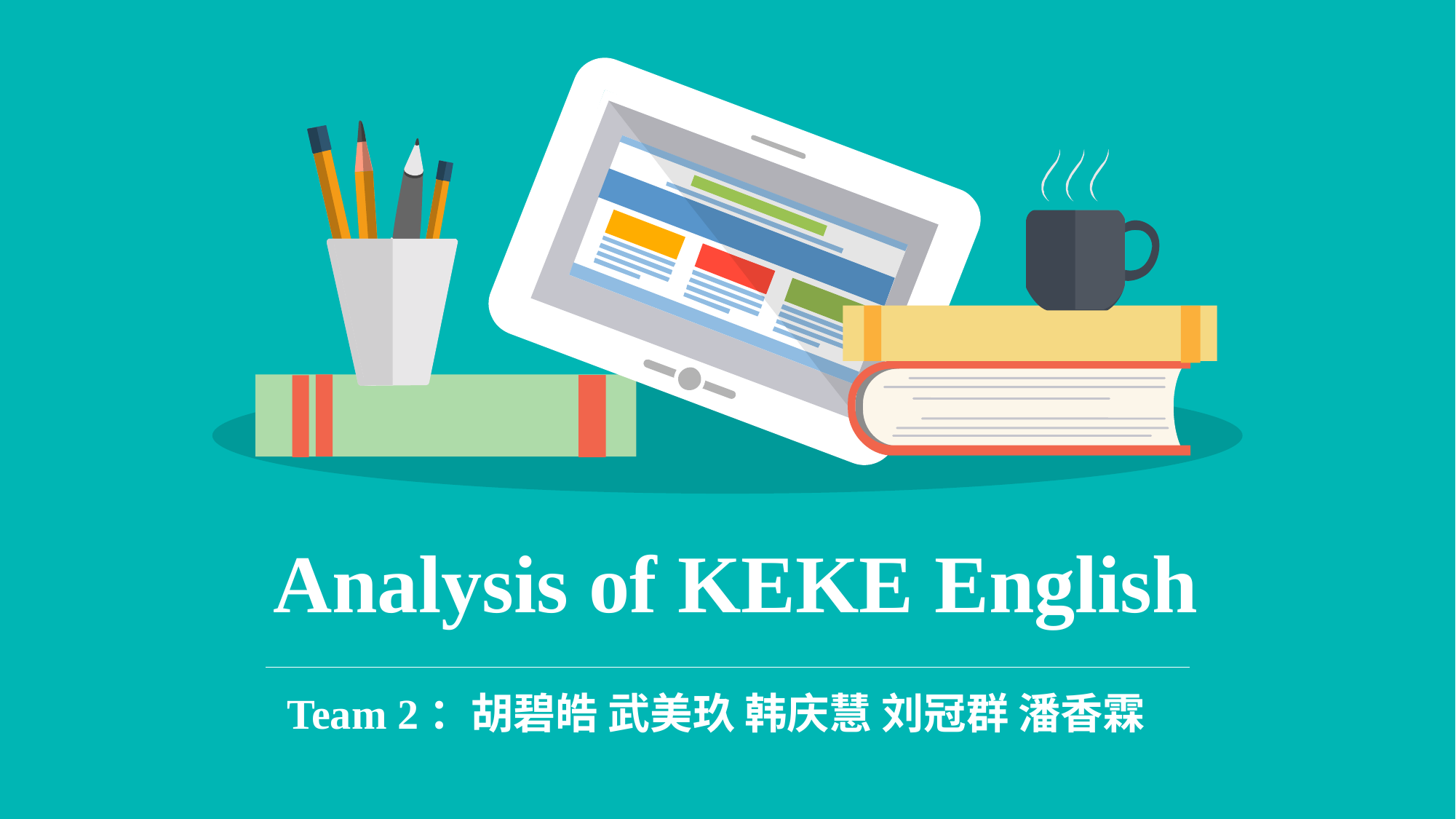

Analysis of KEKE English
Team 2：胡碧皓 武美玖 韩庆慧 刘冠群 潘香霖